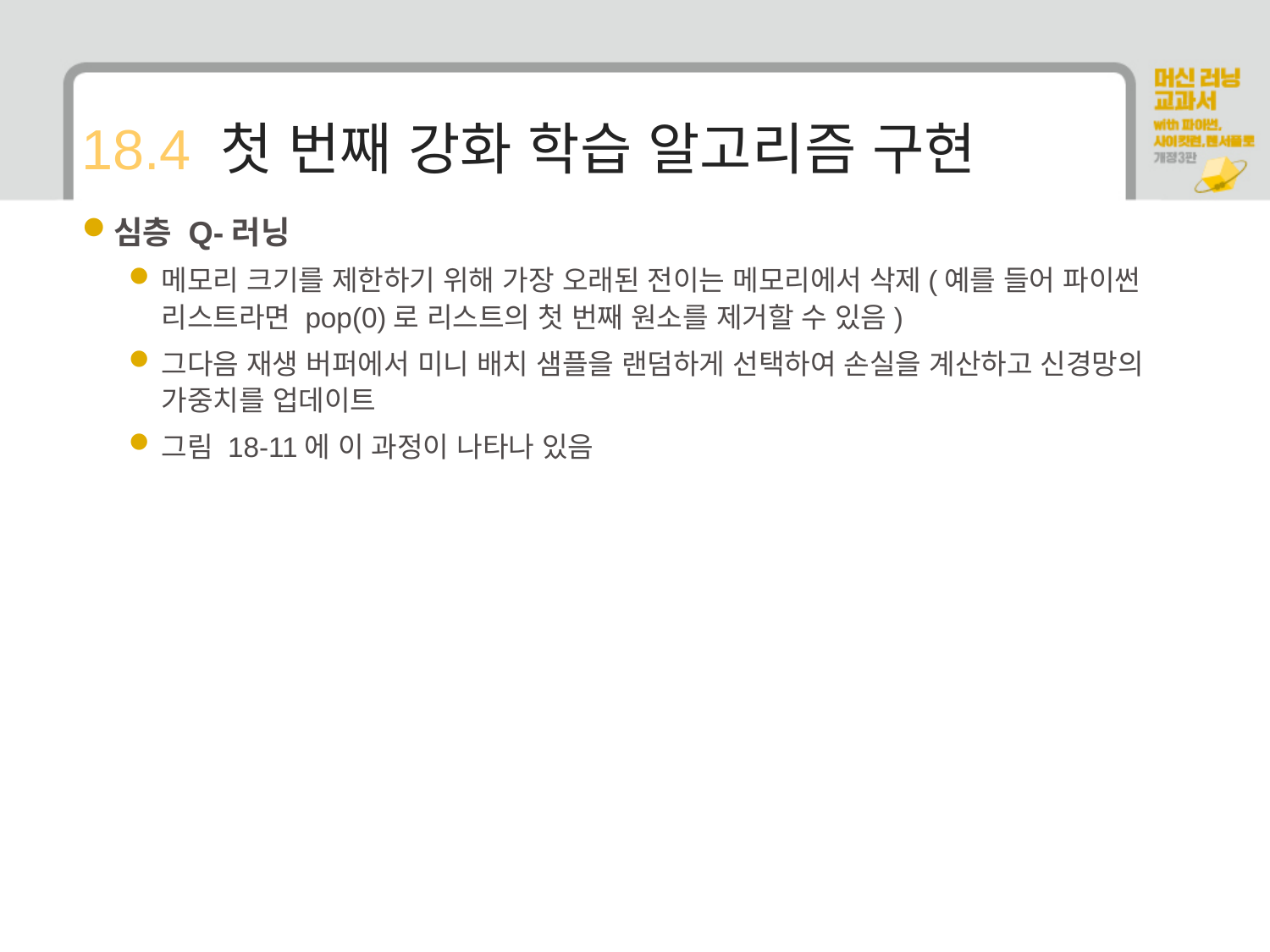

# 18.4 첫 번째 강화 학습 알고리즘 구현
심층 Q-러닝
메모리 크기를 제한하기 위해 가장 오래된 전이는 메모리에서 삭제(예를 들어 파이썬 리스트라면 pop(0)로 리스트의 첫 번째 원소를 제거할 수 있음)
그다음 재생 버퍼에서 미니 배치 샘플을 랜덤하게 선택하여 손실을 계산하고 신경망의 가중치를 업데이트
그림 18-11에 이 과정이 나타나 있음